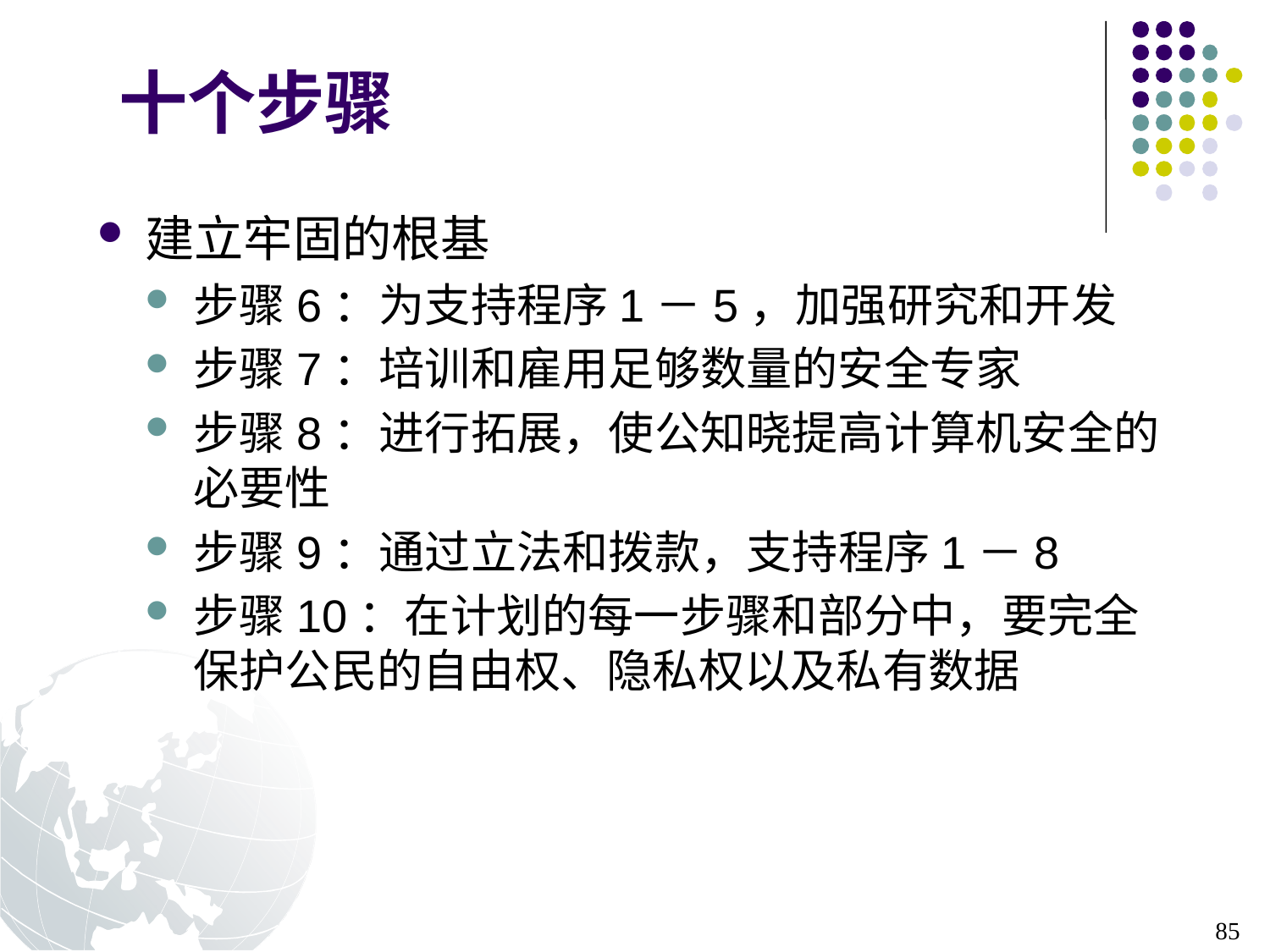

# 十个步骤
建立牢固的根基
步骤6：为支持程序1－5，加强研究和开发
步骤7：培训和雇用足够数量的安全专家
步骤8：进行拓展，使公知晓提高计算机安全的必要性
步骤9：通过立法和拨款，支持程序1－8
步骤10：在计划的每一步骤和部分中，要完全保护公民的自由权、隐私权以及私有数据